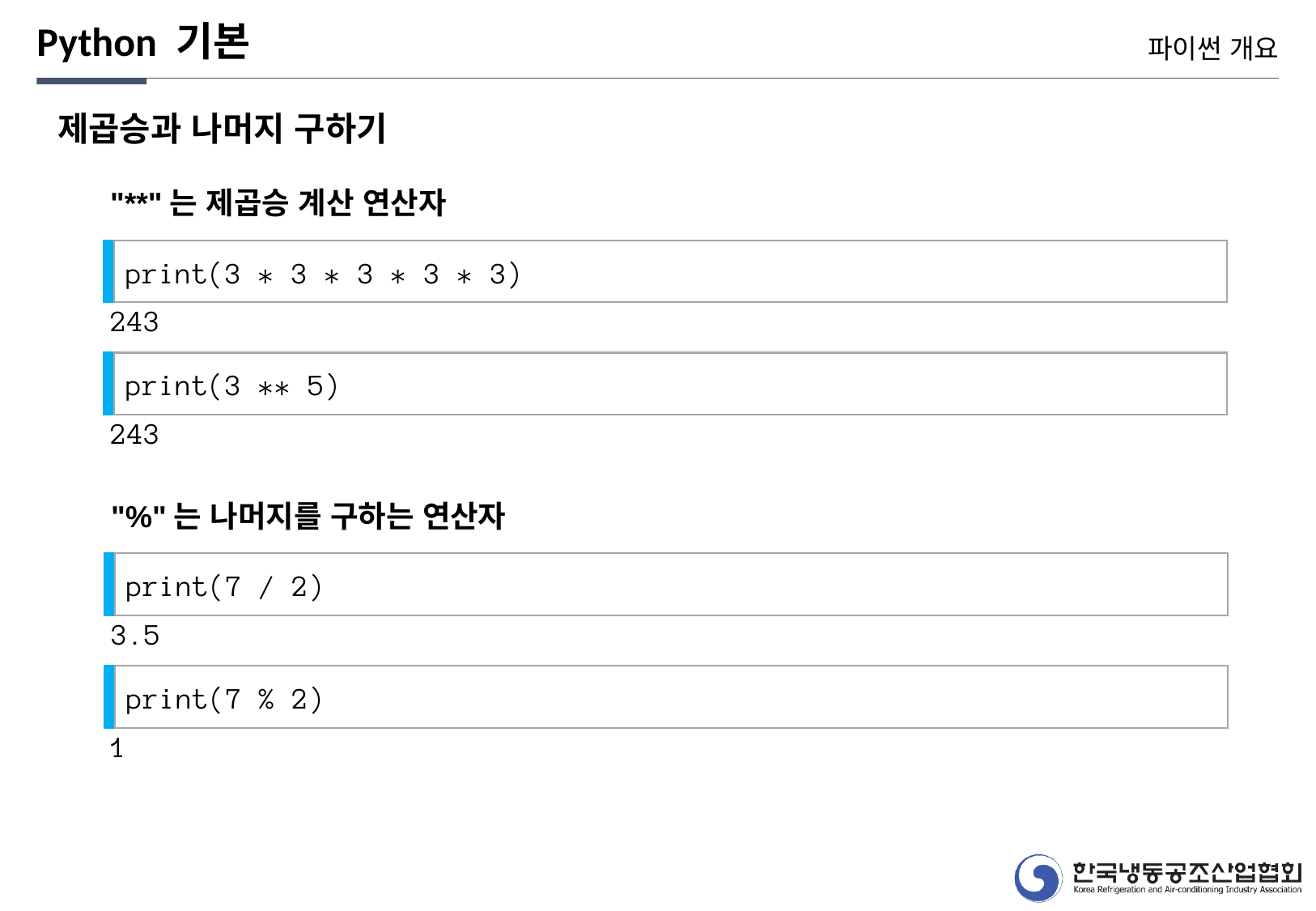

Python 기본
파이썬 개요
제곱승과 나머지 구하기
"**"는 제곱승 계산 연산자

print(3 * 3 * 3 * 3 * 3)
243

print(3 ** 5)
243
"%"는 나머지를 구하는 연산자

print(7 / 2)
3.5

print(7 % 2)
1